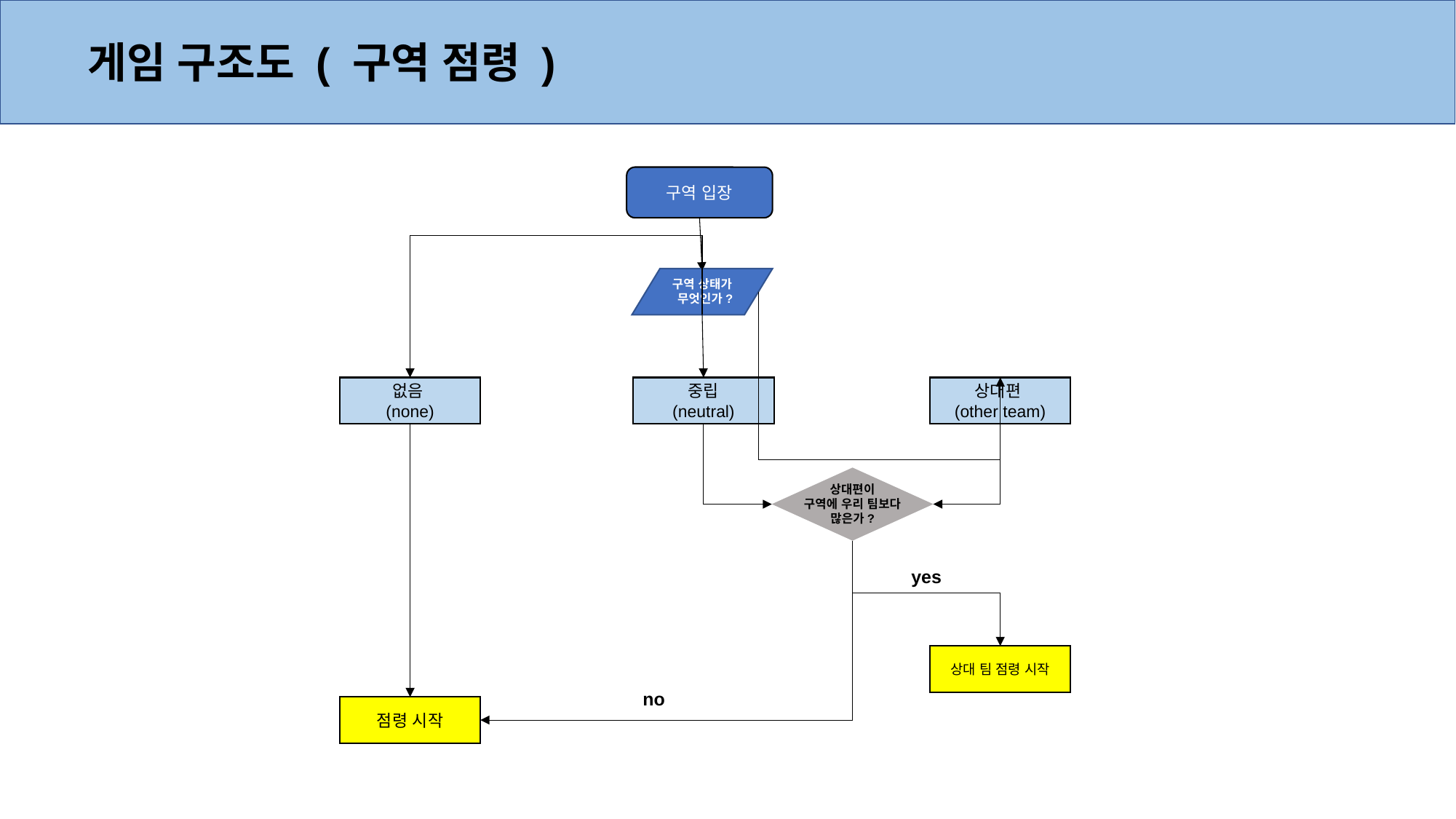

게임 구조도 ( 구역 점령 )
구역 입장

구역 상태가
 무엇인가?
중립
(neutral)
상대편
(other team)
없음
(none)

상대편이
구역에 우리 팀보다 많은가?
yes
상대 팀 점령 시작
no
점령 시작